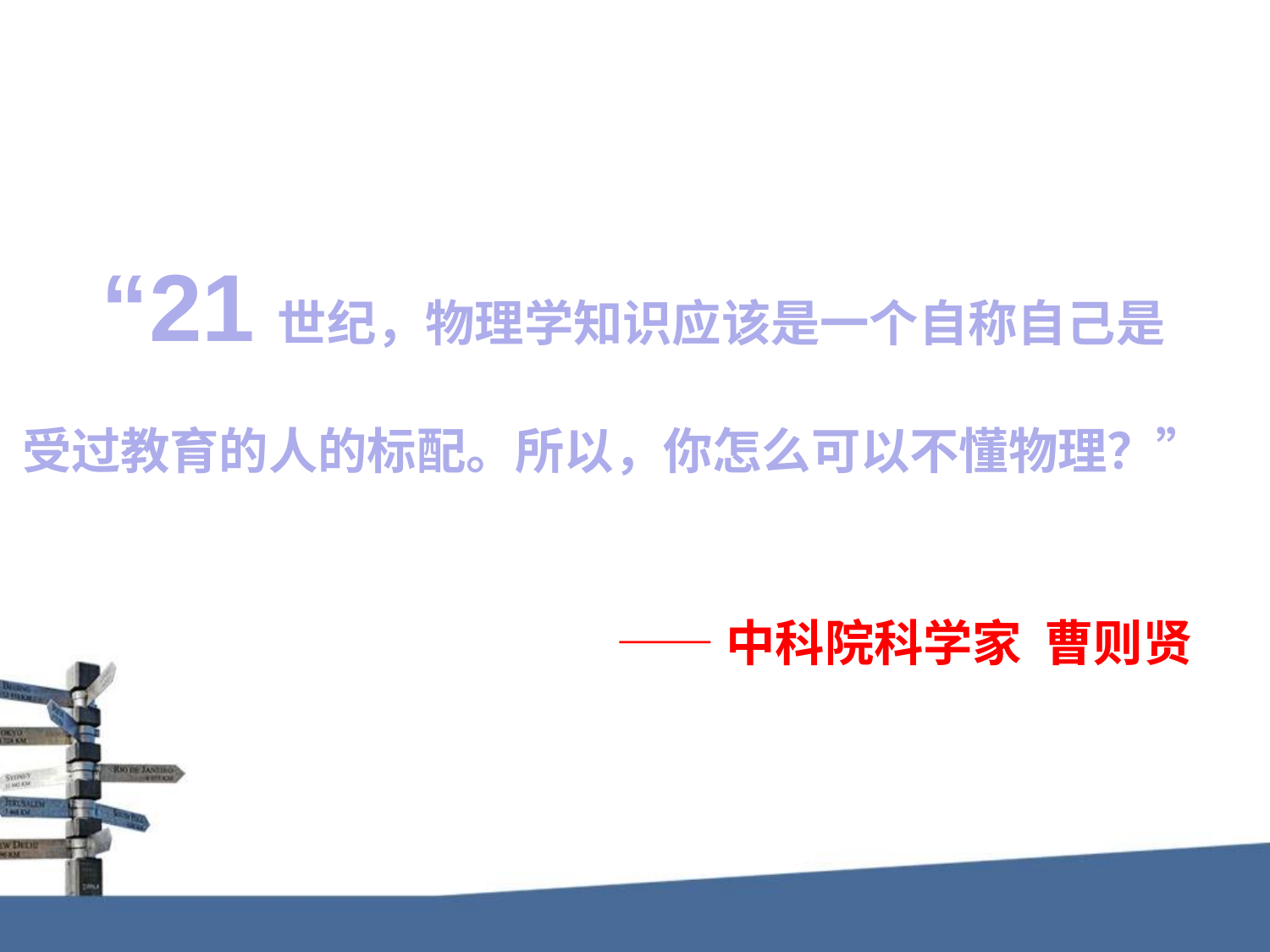

“21世纪，物理学知识应该是一个自称自己是
受过教育的人的标配。所以，你怎么可以不懂物理？”
——中科院科学家  曹则贤